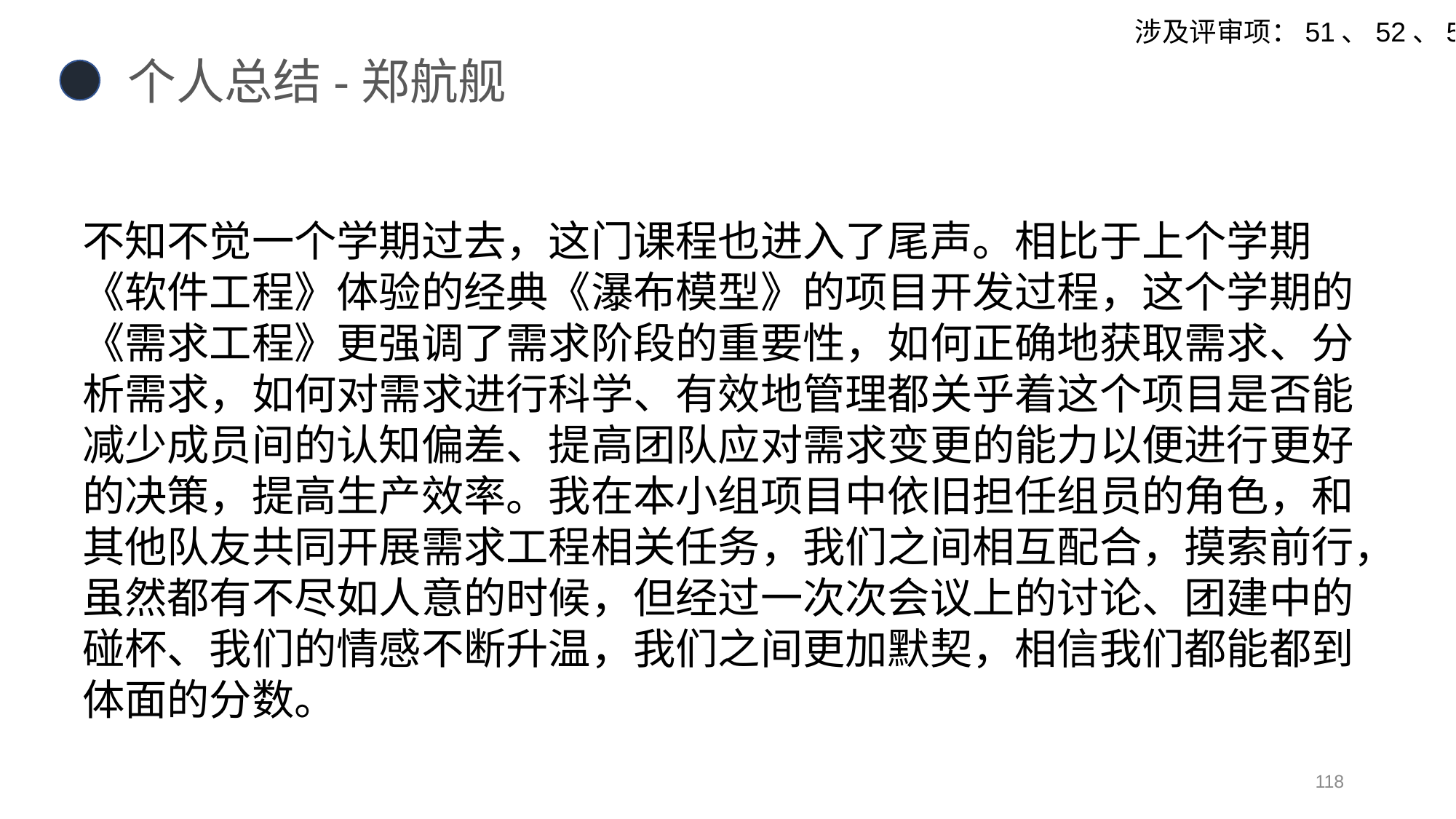

涉及评审项：51、52、53
个人总结-郑航舰

不知不觉一个学期过去，这门课程也进入了尾声。相比于上个学期《软件工程》体验的经典《瀑布模型》的项目开发过程，这个学期的《需求工程》更强调了需求阶段的重要性，如何正确地获取需求、分析需求，如何对需求进行科学、有效地管理都关乎着这个项目是否能减少成员间的认知偏差、提高团队应对需求变更的能力以便进行更好的决策，提高生产效率。我在本小组项目中依旧担任组员的角色，和其他队友共同开展需求工程相关任务，我们之间相互配合，摸索前行，虽然都有不尽如人意的时候，但经过一次次会议上的讨论、团建中的碰杯、我们的情感不断升温，我们之间更加默契，相信我们都能都到体面的分数。
118